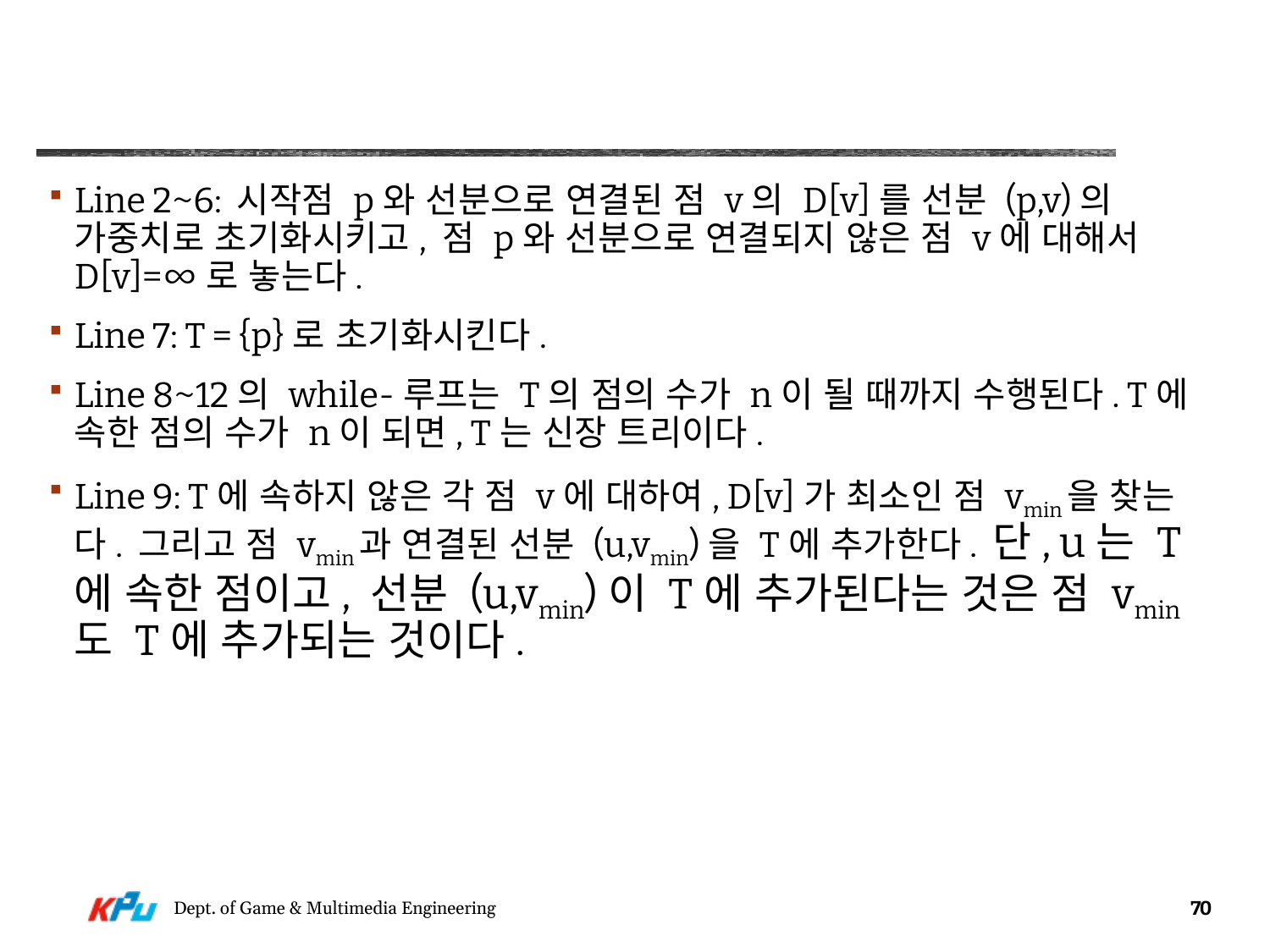

#
Line 2~6: 시작점 p와 선분으로 연결된 점 v의 D[v]를 선분 (p,v)의 가중치로 초기화시키고, 점 p와 선분으로 연결되지 않은 점 v에 대해서 D[v]=∞로 놓는다.
Line 7: T = {p}로 초기화시킨다.
Line 8~12의 while-루프는 T의 점의 수가 n이 될 때까지 수행된다. T에 속한 점의 수가 n이 되면, T는 신장 트리이다.
Line 9: T에 속하지 않은 각 점 v에 대하여, D[v]가 최소인 점 vmin을 찾는다. 그리고 점 vmin과 연결된 선분 (u,vmin)을 T에 추가한다. 단, u는 T에 속한 점이고, 선분 (u,vmin)이 T에 추가된다는 것은 점 vmin도 T에 추가되는 것이다.
Dept. of Game & Multimedia Engineering
70